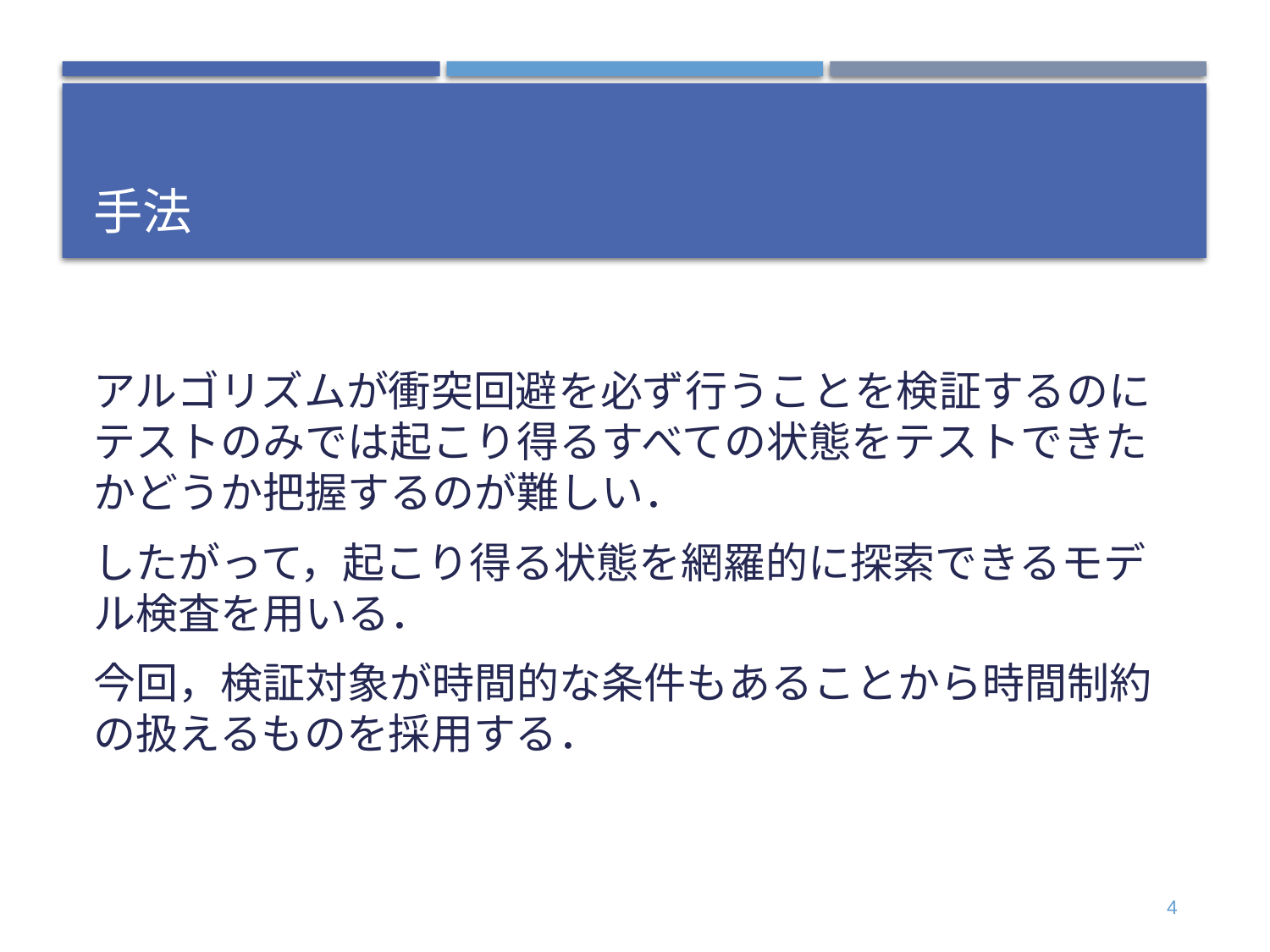

# 手法
アルゴリズムが衝突回避を必ず行うことを検証するのにテストのみでは起こり得るすべての状態をテストできたかどうか把握するのが難しい．
したがって，起こり得る状態を網羅的に探索できるモデル検査を用いる．
今回，検証対象が時間的な条件もあることから時間制約の扱えるものを採用する．
4